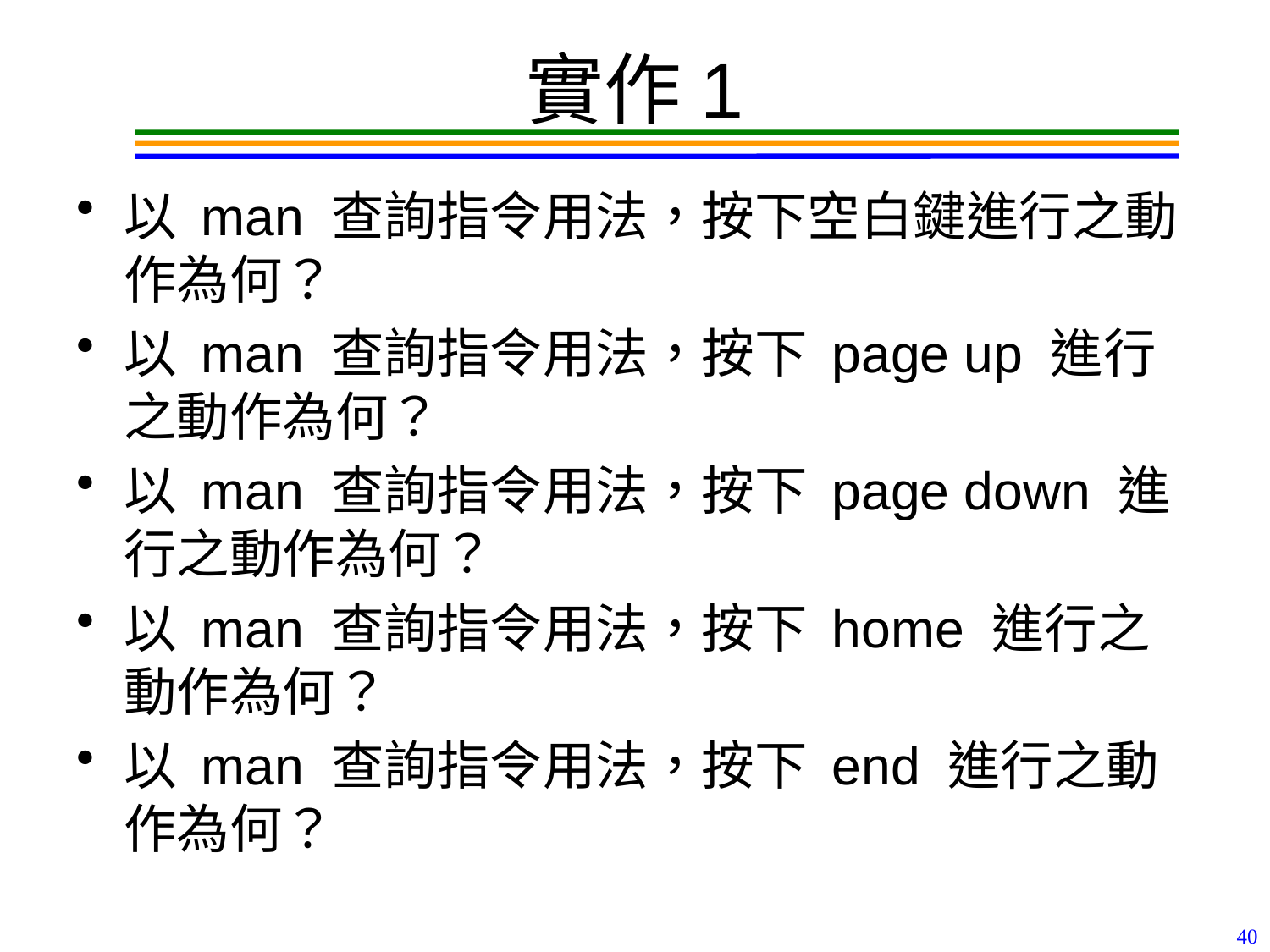

# 實作1
以 man 查詢指令用法，按下空白鍵進行之動作為何？
以 man 查詢指令用法，按下 page up 進行之動作為何？
以 man 查詢指令用法，按下 page down 進行之動作為何？
以 man 查詢指令用法，按下 home 進行之動作為何？
以 man 查詢指令用法，按下 end 進行之動作為何？
40